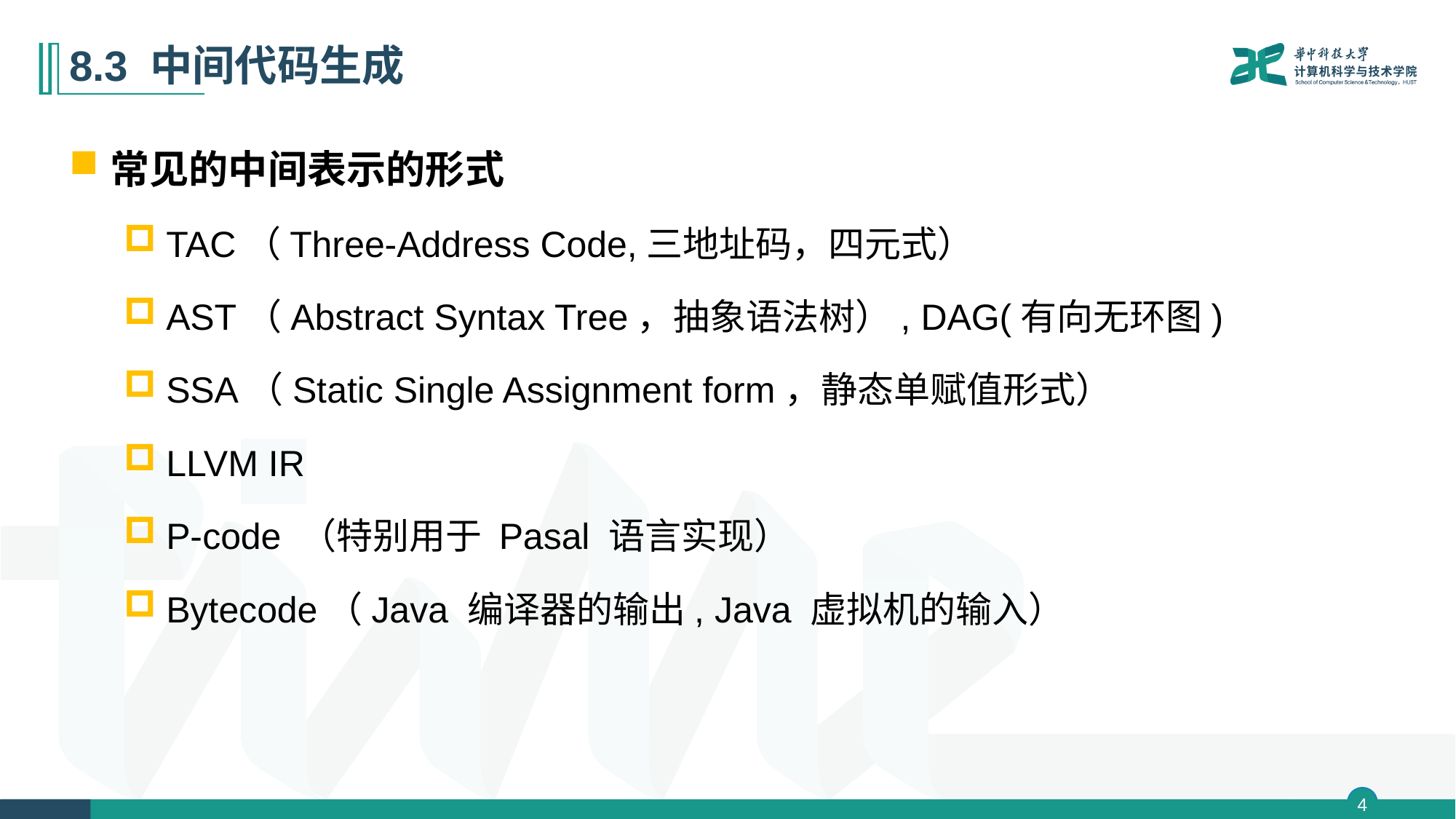

# 8.3 中间代码生成
常见的中间表示的形式
TAC（Three-Address Code,三地址码，四元式）
AST（Abstract Syntax Tree，抽象语法树）, DAG(有向无环图)
SSA（Static Single Assignment form，静态单赋值形式）
LLVM IR
P-code （特别用于 Pasal 语言实现）
Bytecode（Java 编译器的输出, Java 虚拟机的输入）